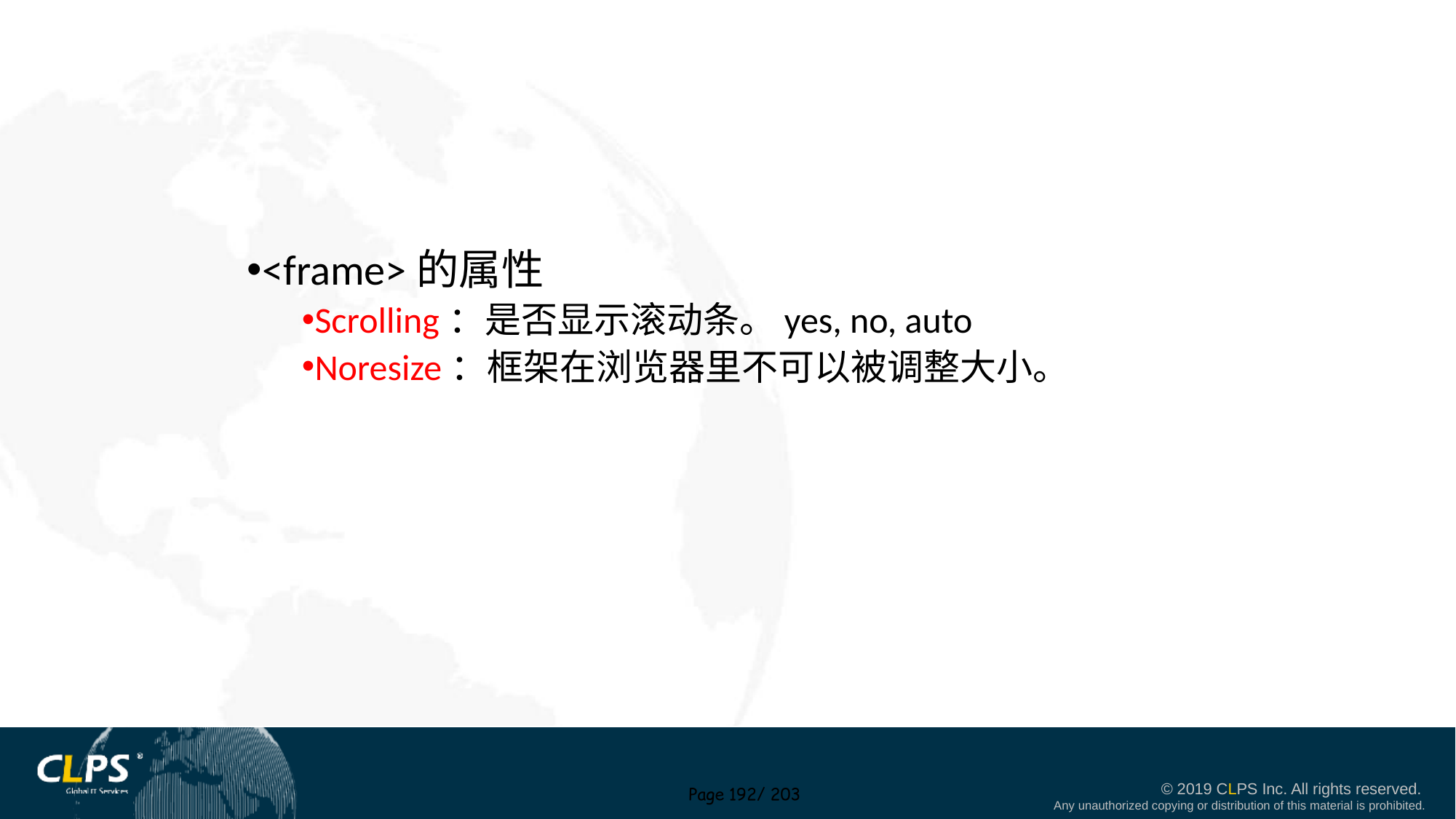

<frame>的属性
Scrolling：是否显示滚动条。yes, no, auto
Noresize：框架在浏览器里不可以被调整大小。
Page 192/ 203